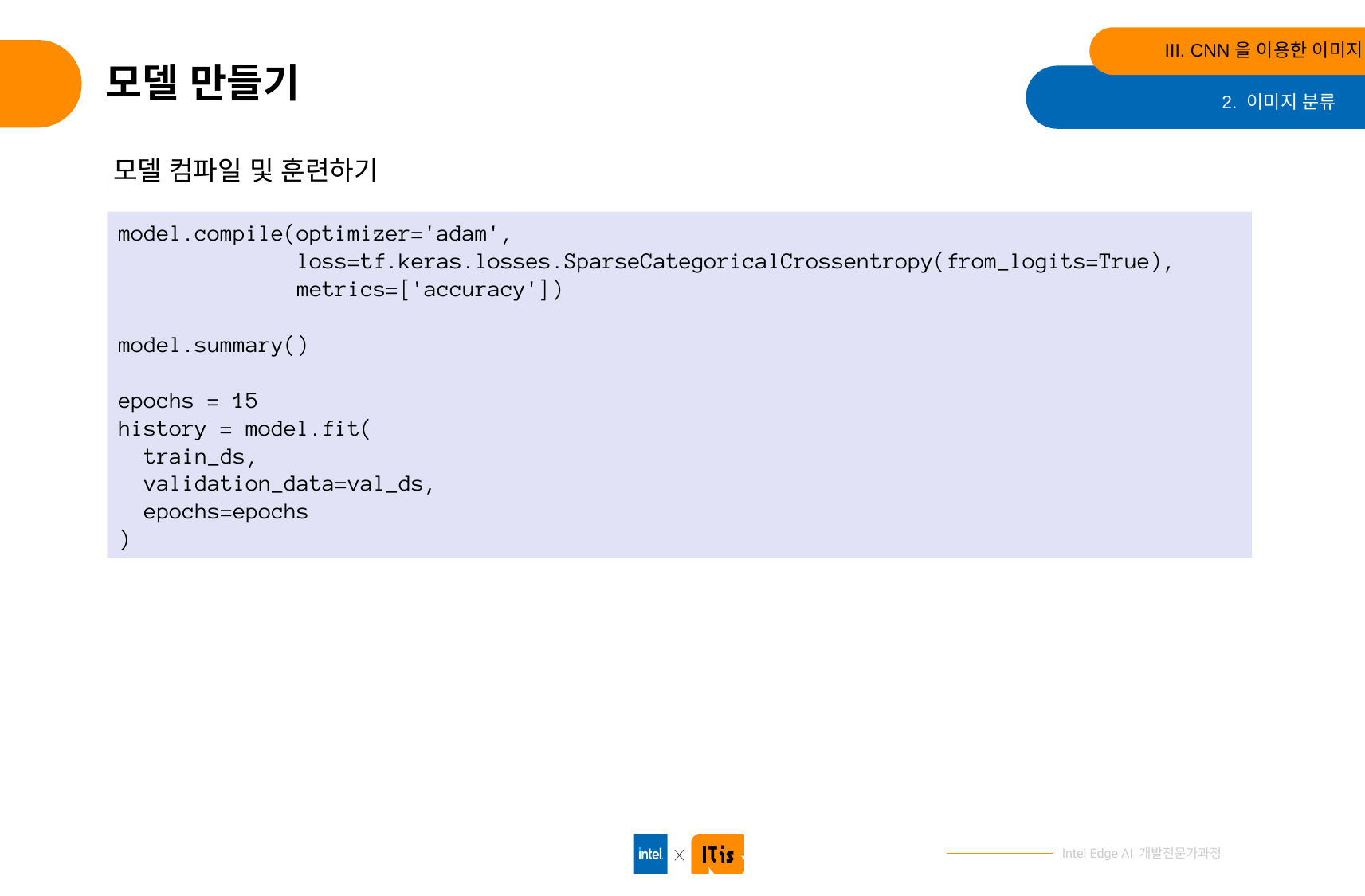

III. CNN을 이용한 이미지 분류
# 모델 만들기
2. 이미지 분류
모델 컴파일 및 훈련하기
model.compile(optimizer='adam',
              loss=tf.keras.losses.SparseCategoricalCrossentropy(from_logits=True),
              metrics=['accuracy'])

model.summary()

epochs = 15
history = model.fit(
  train_ds,
  validation_data=val_ds,
  epochs=epochs
)